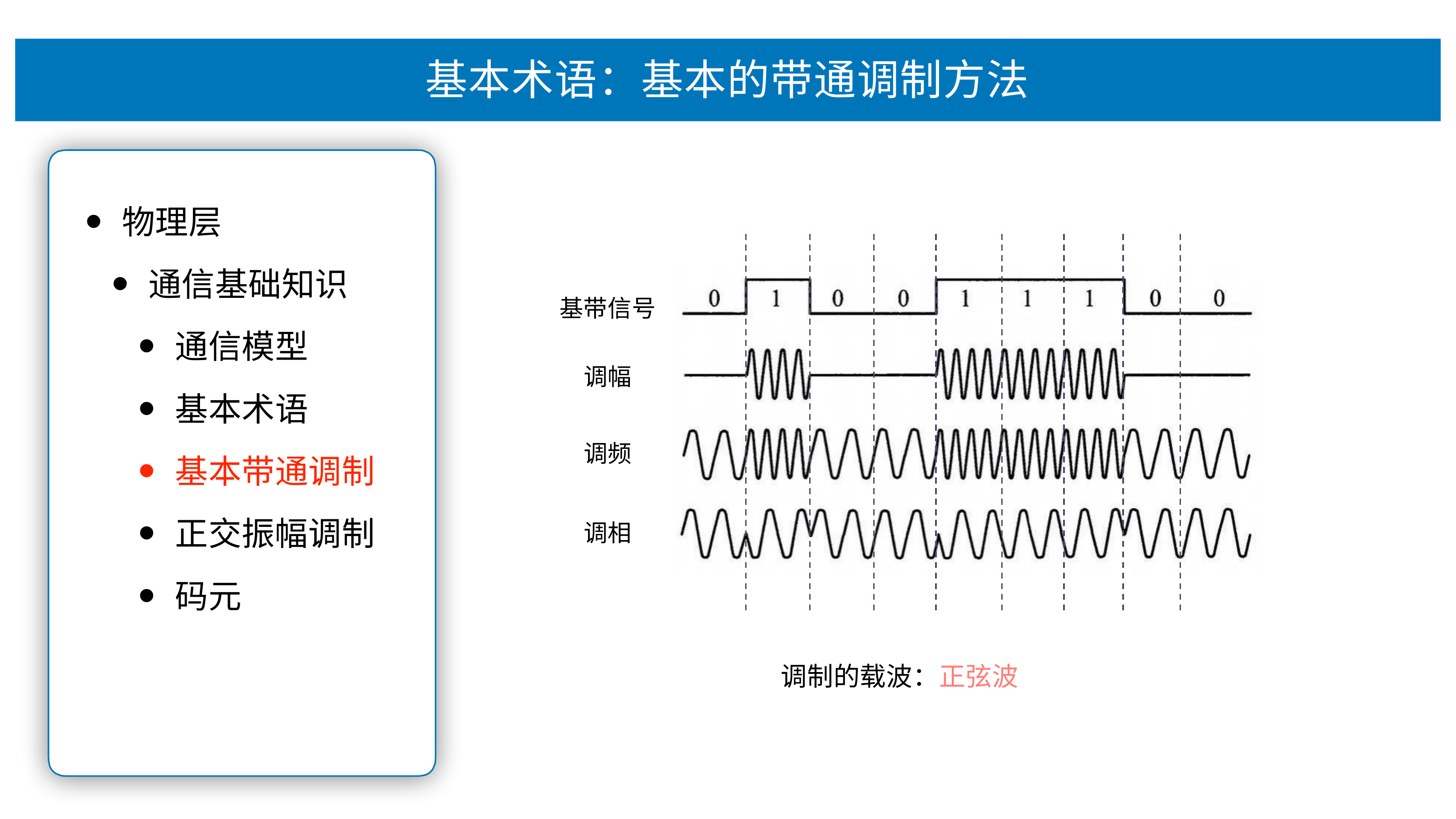

# 基本术语：基本的带通调制⽅法

物理层
通信基础知识
通信模型
基本术语
基本带通调制
正交振幅调制
码元

基带信号
调幅
调频
调相
调制的载波：正弦波